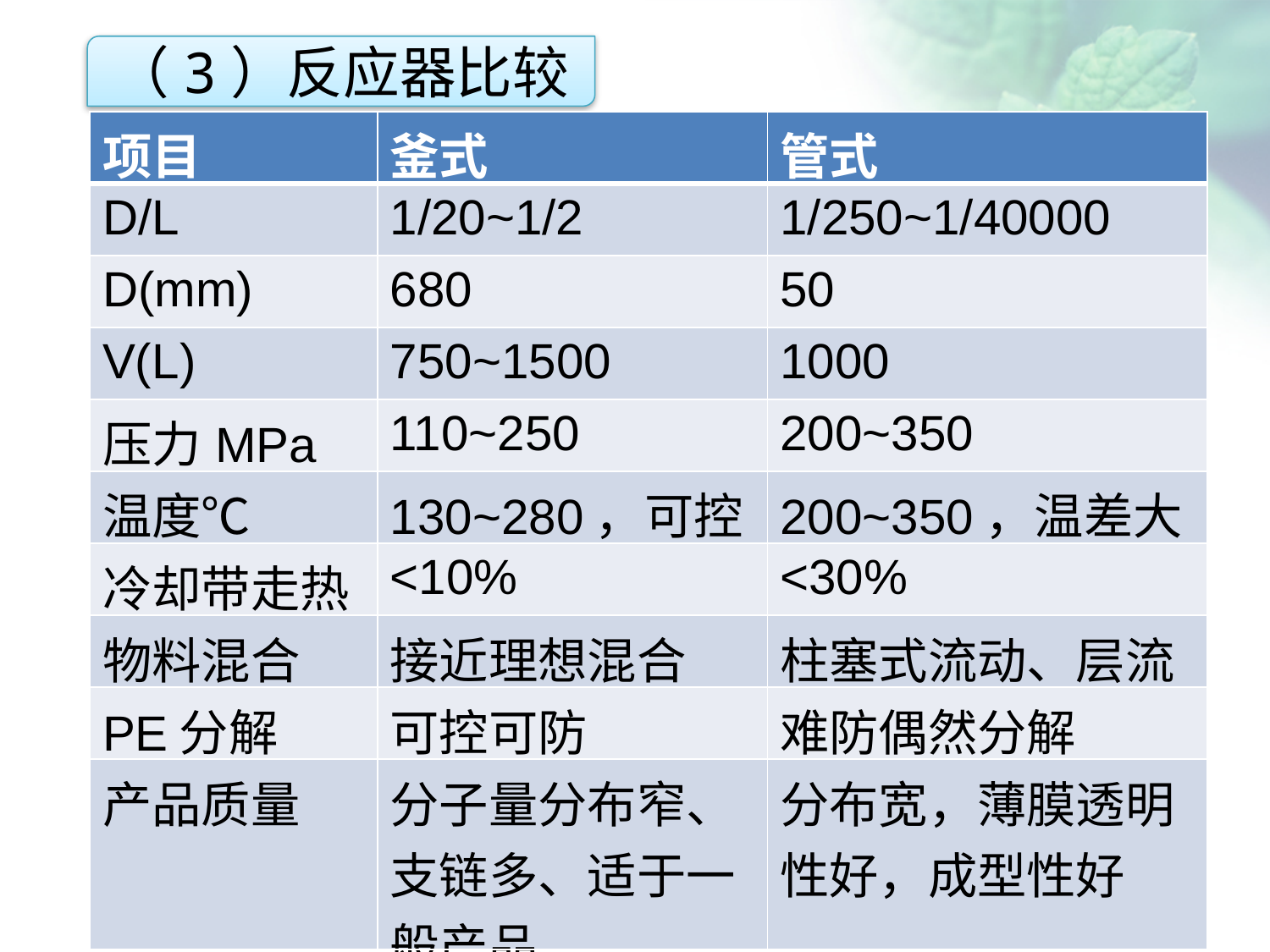

（3）反应器比较
| 项目 | 釜式 | 管式 |
| --- | --- | --- |
| D/L | 1/20~1/2 | 1/250~1/40000 |
| D(mm) | 680 | 50 |
| V(L) | 750~1500 | 1000 |
| 压力MPa | 110~250 | 200~350 |
| 温度℃ | 130~280，可控 | 200~350，温差大 |
| 冷却带走热 | <10% | <30% |
| 物料混合 | 接近理想混合 | 柱塞式流动、层流 |
| PE分解 | 可控可防 | 难防偶然分解 |
| 产品质量 | 分子量分布窄、支链多、适于一般产品 | 分布宽，薄膜透明性好，成型性好 |
点击添加文本
点击添加文本
点击添加文本
点击添加文本